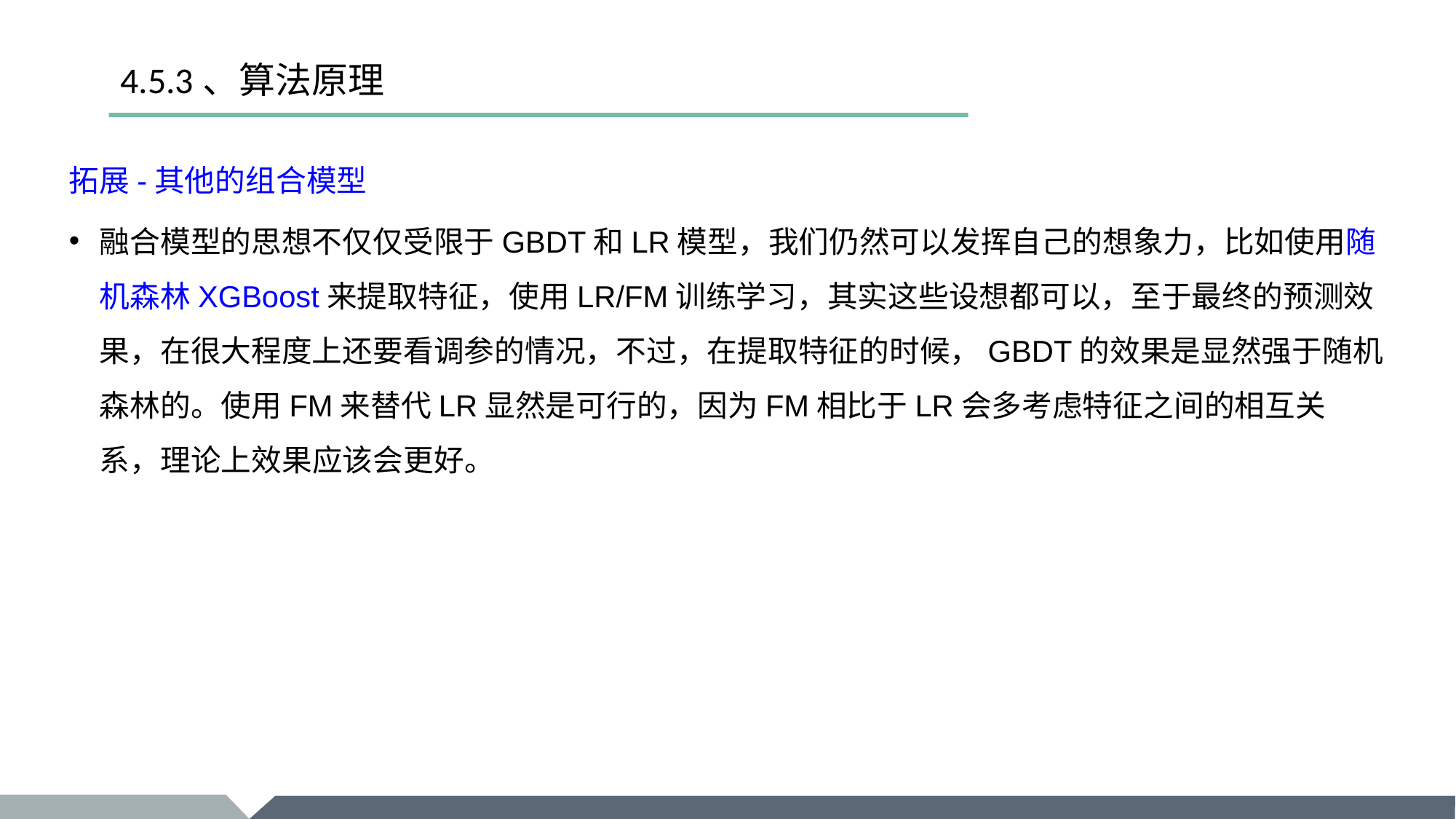

# 4.5.3、算法原理
拓展-其他的组合模型
融合模型的思想不仅仅受限于GBDT和LR模型，我们仍然可以发挥自己的想象力，比如使用随机森林XGBoost来提取特征，使用LR/FM训练学习，其实这些设想都可以，至于最终的预测效果，在很大程度上还要看调参的情况，不过，在提取特征的时候，GBDT的效果是显然强于随机森林的。使用FM来替代LR显然是可行的，因为FM相比于LR会多考虑特征之间的相互关系，理论上效果应该会更好。